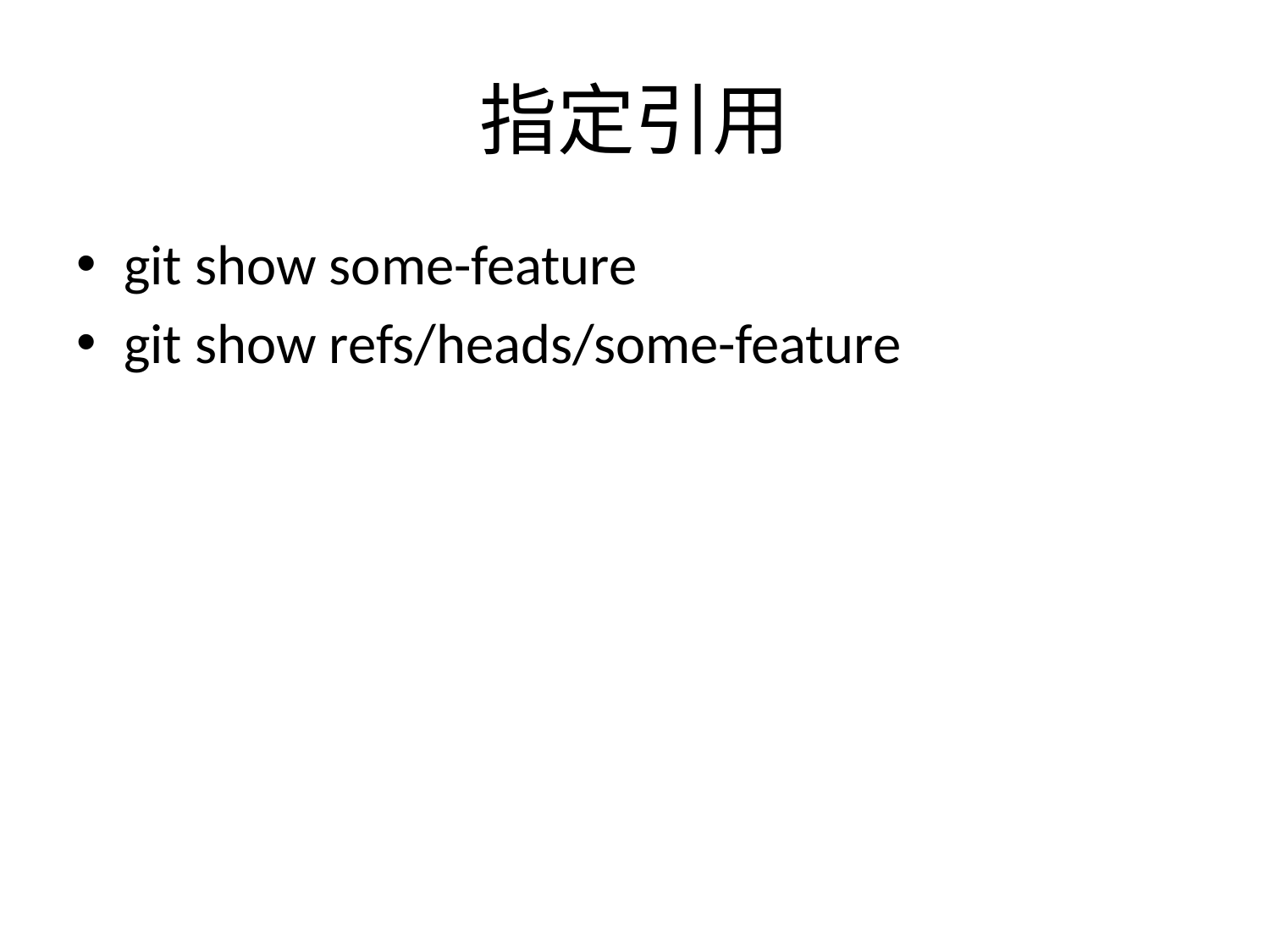

# 指定引用
git show some-feature
git show refs/heads/some-feature